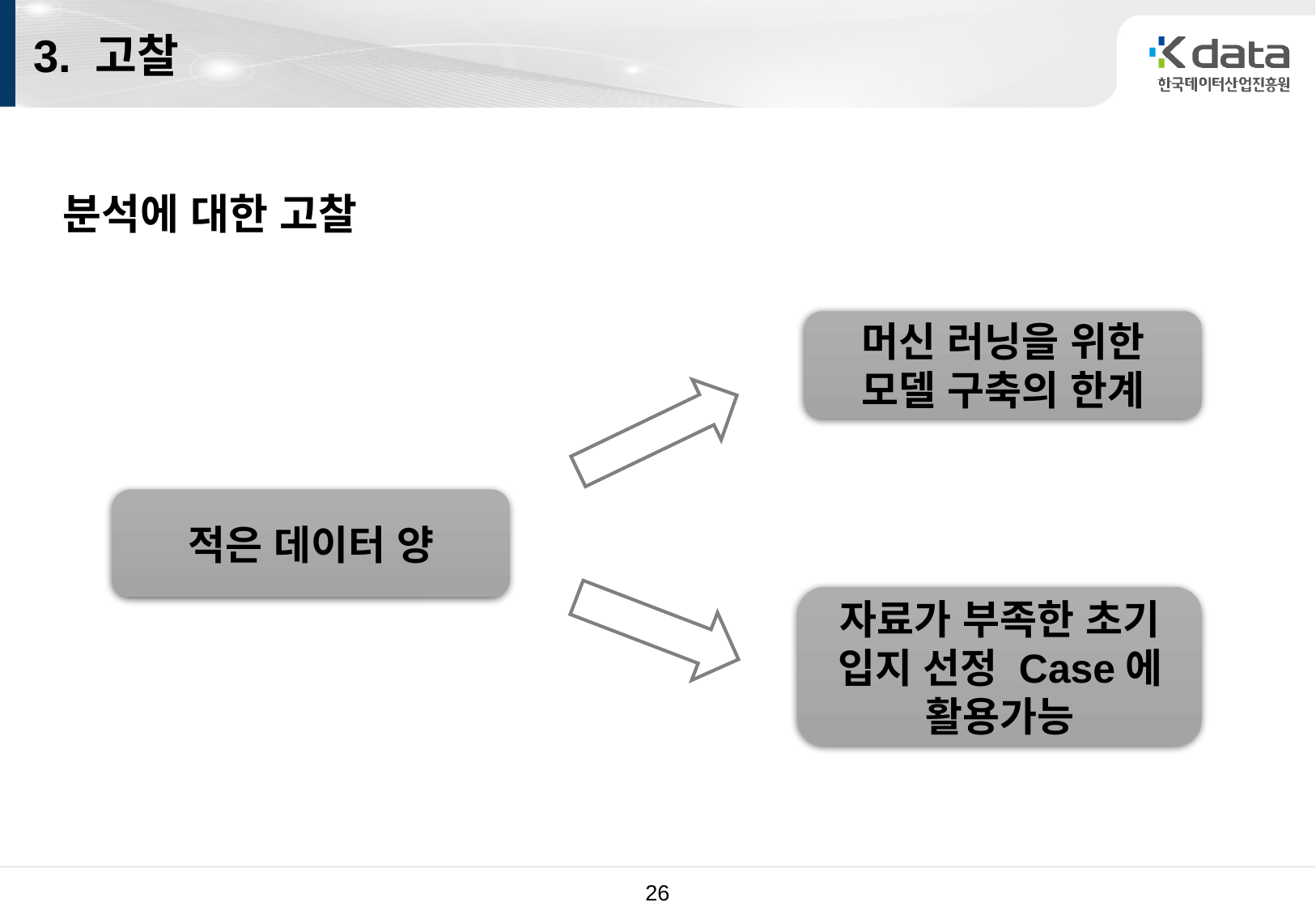

# 3. 고찰
분석에 대한 고찰
머신 러닝을 위한 모델 구축의 한계

적은 데이터 양
자료가 부족한 초기 입지 선정 Case에
활용가능

26